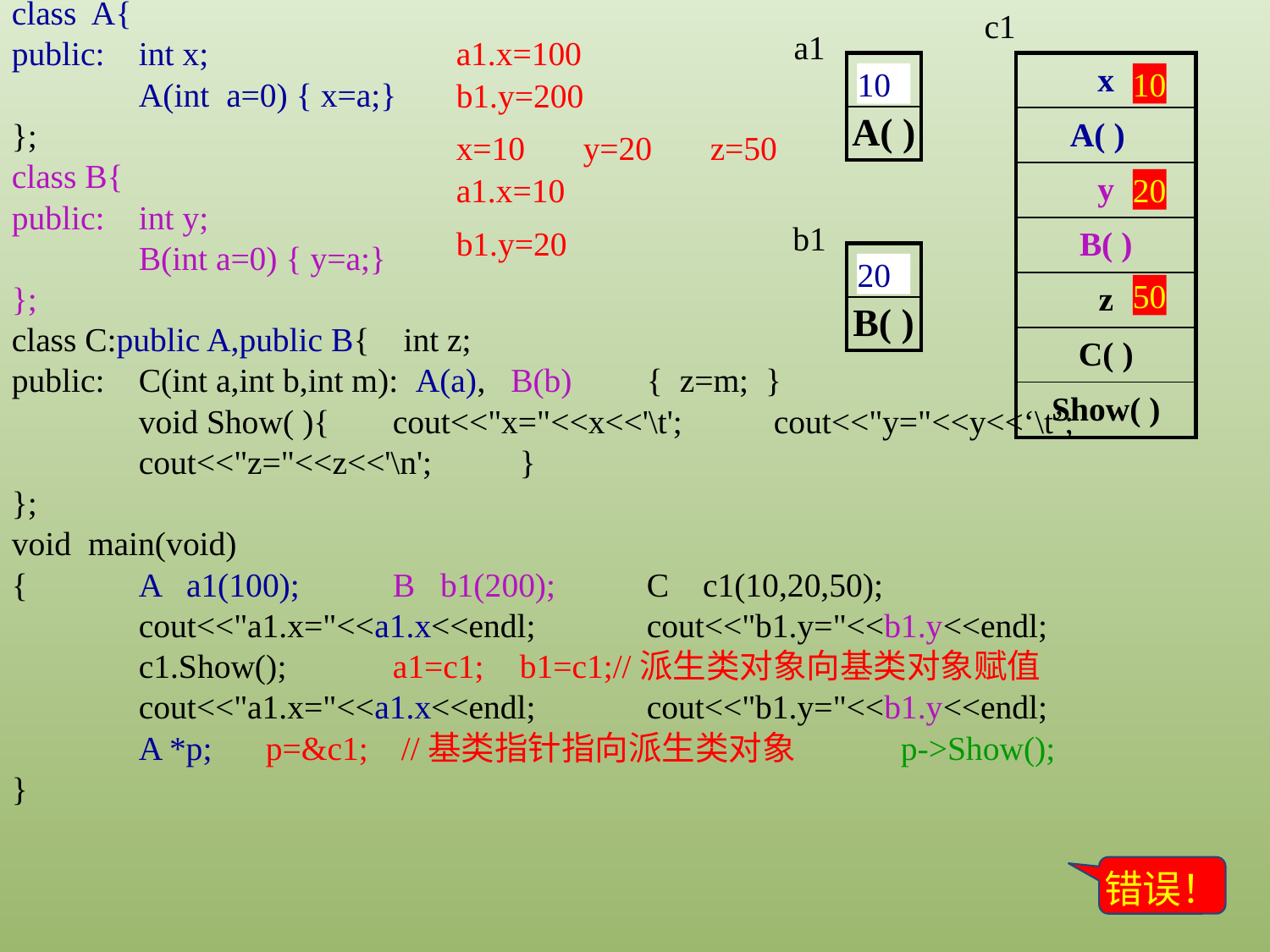

c1
class  A{
public:	int x;
	A(int  a=0) { x=a;}
};
class B{
public:	int y;
	B(int a=0) { y=a;}
};
class C:public A,public B{    int z;
public:	C(int a,int b,int m):  A(a),   B(b)	{  z=m;  }
	void Show( ){	cout<<"x="<<x<<'\t';	cout<<"y="<<y<<‘\t’;
	cout<<"z="<<z<<'\n';	}
};
void  main(void)
{	A   a1(100);	B   b1(200);	C    c1(10,20,50);
	cout<<"a1.x="<<a1.x<<endl;	cout<<"b1.y="<<b1.y<<endl;
	c1.Show();	a1=c1;	b1=c1;//派生类对象向基类对象赋值
	cout<<"a1.x="<<a1.x<<endl;	cout<<"b1.y="<<b1.y<<endl;
	A *p;	p=&c1;	 //基类指针指向派生类对象	p->Show();
}
a1
a1.x=100
| x |
| --- |
| A( ) |
| y |
| B( ) |
| z |
| C( ) |
| Show( ) |
| x |
| --- |
| A( ) |
100
10
10
b1.y=200
x=10	y=20	z=50
a1.x=10
20
b1
b1.y=20
| y |
| --- |
| B( ) |
200
20
50
错误！
755